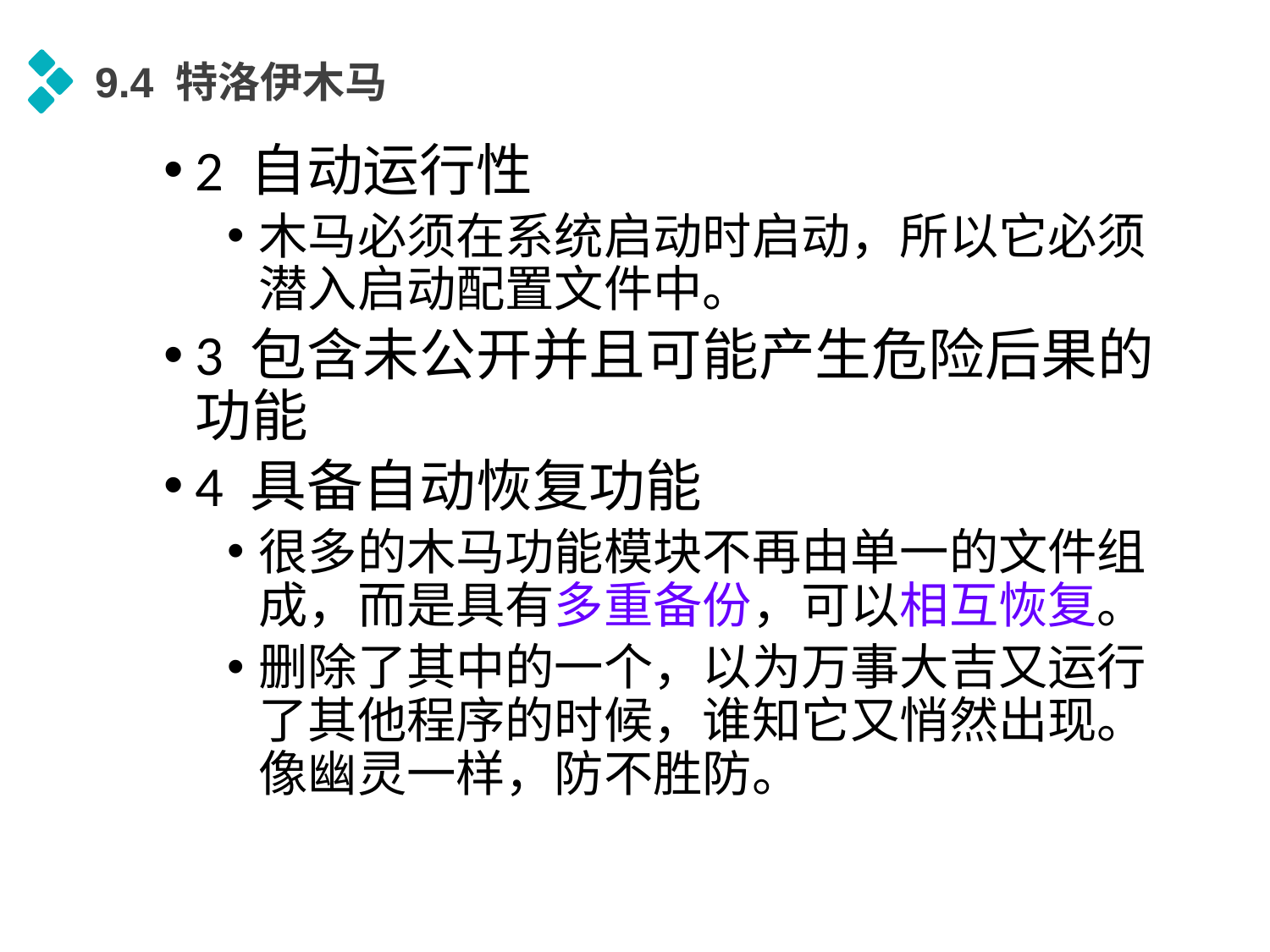

9.4 特洛伊木马

2 自动运行性
木马必须在系统启动时启动，所以它必须潜入启动配置文件中。
3 包含未公开并且可能产生危险后果的功能
4 具备自动恢复功能
很多的木马功能模块不再由单一的文件组成，而是具有多重备份，可以相互恢复。
删除了其中的一个，以为万事大吉又运行了其他程序的时候，谁知它又悄然出现。像幽灵一样，防不胜防。